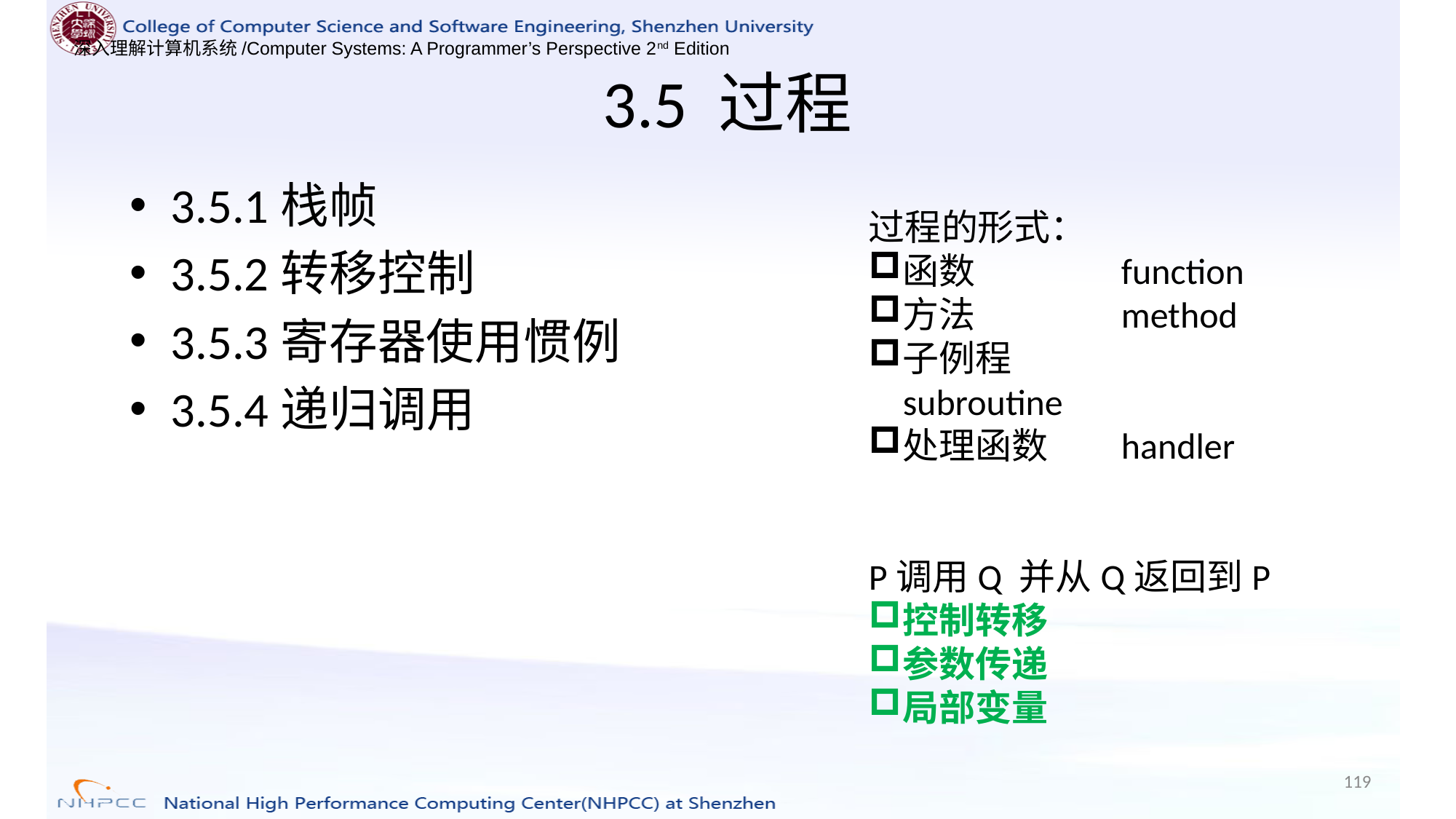

# 3.5 过程
3.5.1栈帧
3.5.2转移控制
3.5.3寄存器使用惯例
3.5.4递归调用

过程的形式：
函数		function
方法		method
子例程		subroutine
处理函数	handler

P调用Q 并从Q返回到P
控制转移
参数传递
局部变量
119